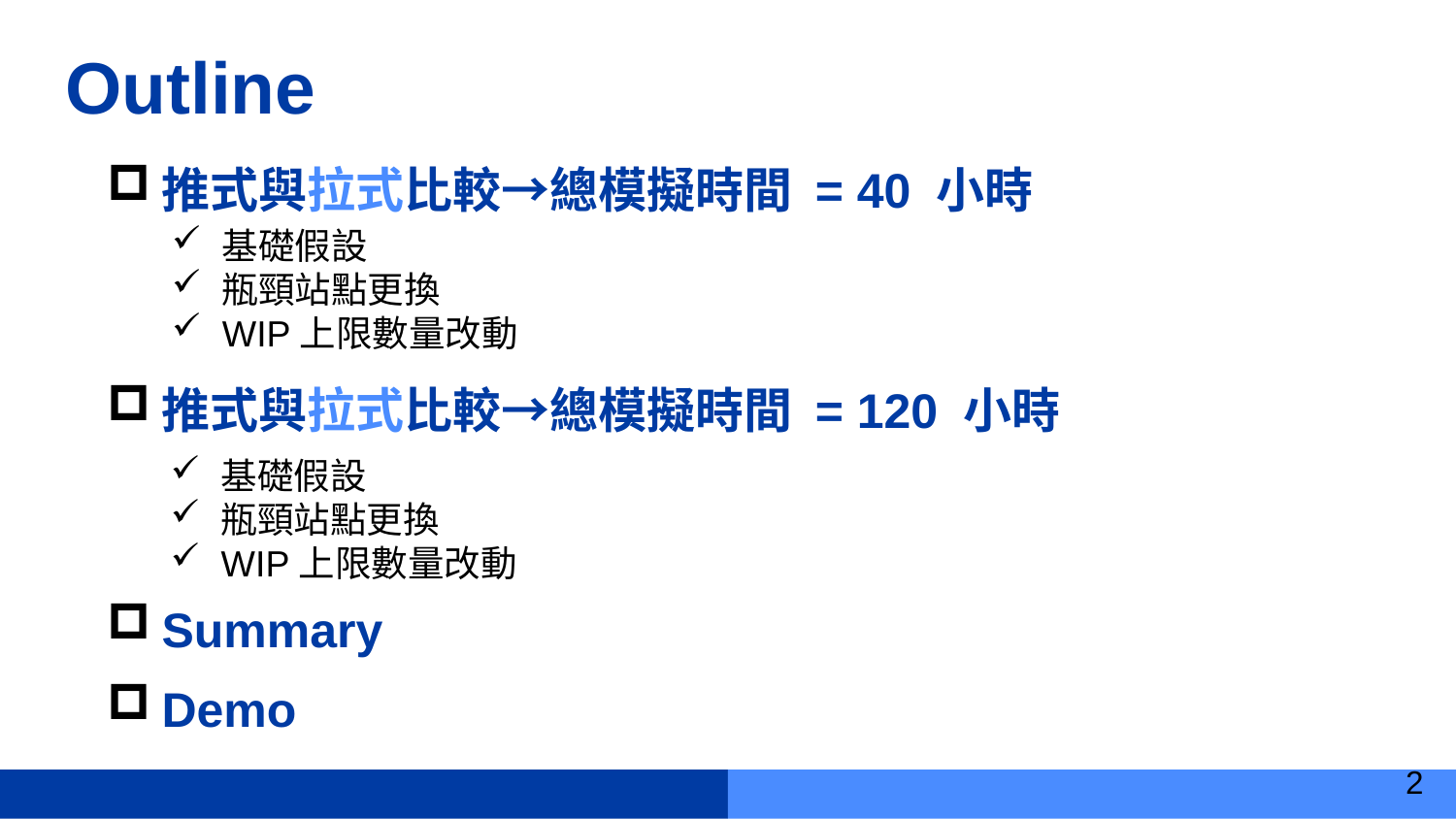

# Outline
推式與拉式比較→總模擬時間 = 40 小時
基礎假設
瓶頸站點更換
WIP上限數量改動
推式與拉式比較→總模擬時間 = 120 小時
基礎假設
瓶頸站點更換
WIP上限數量改動
Summary
Demo